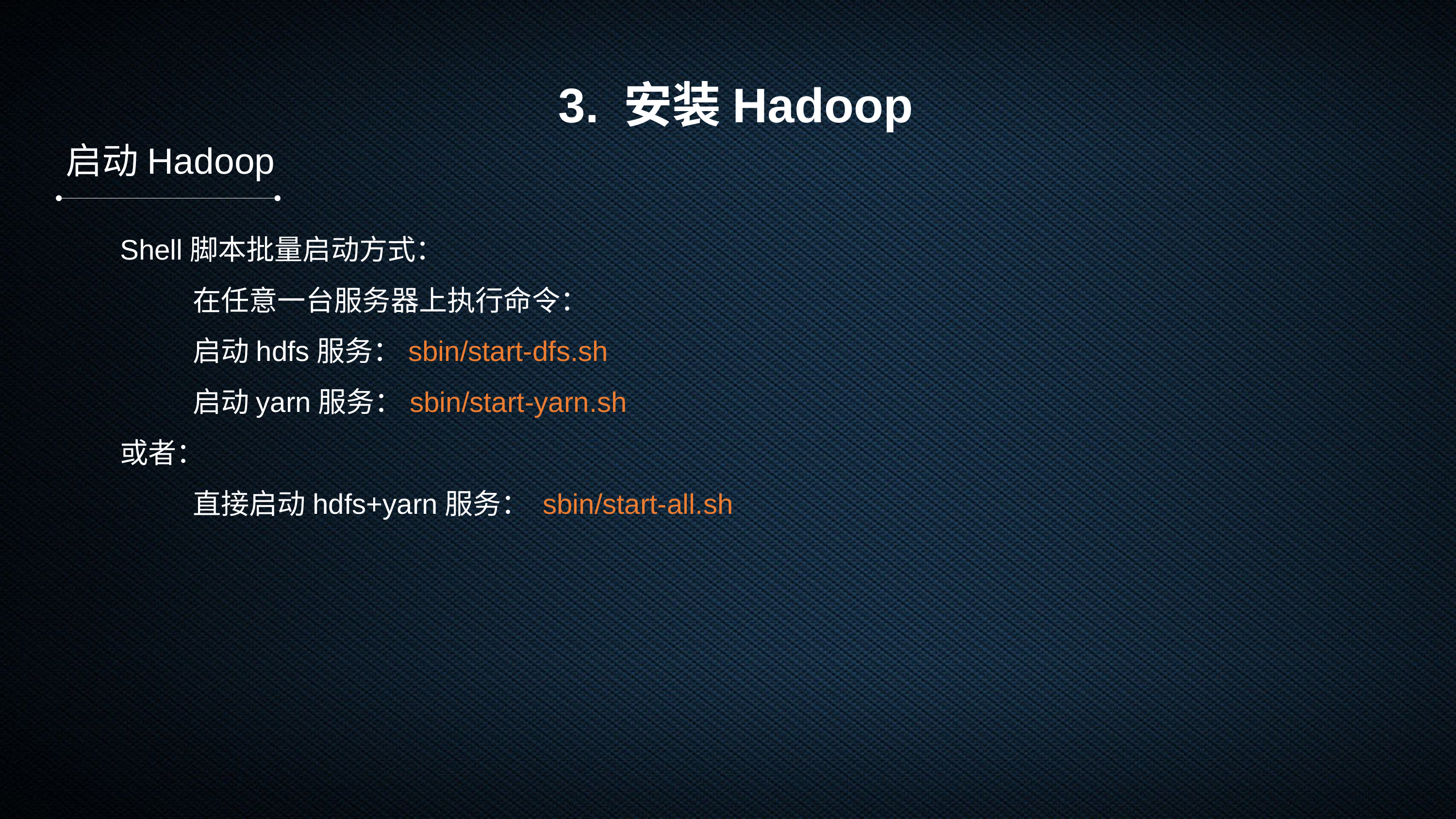

3. 安装Hadoop
启动Hadoop
Shell脚本批量启动方式：
	在任意一台服务器上执行命令：
	启动hdfs服务：sbin/start-dfs.sh
	启动yarn服务：sbin/start-yarn.sh
或者：
	直接启动hdfs+yarn服务： sbin/start-all.sh